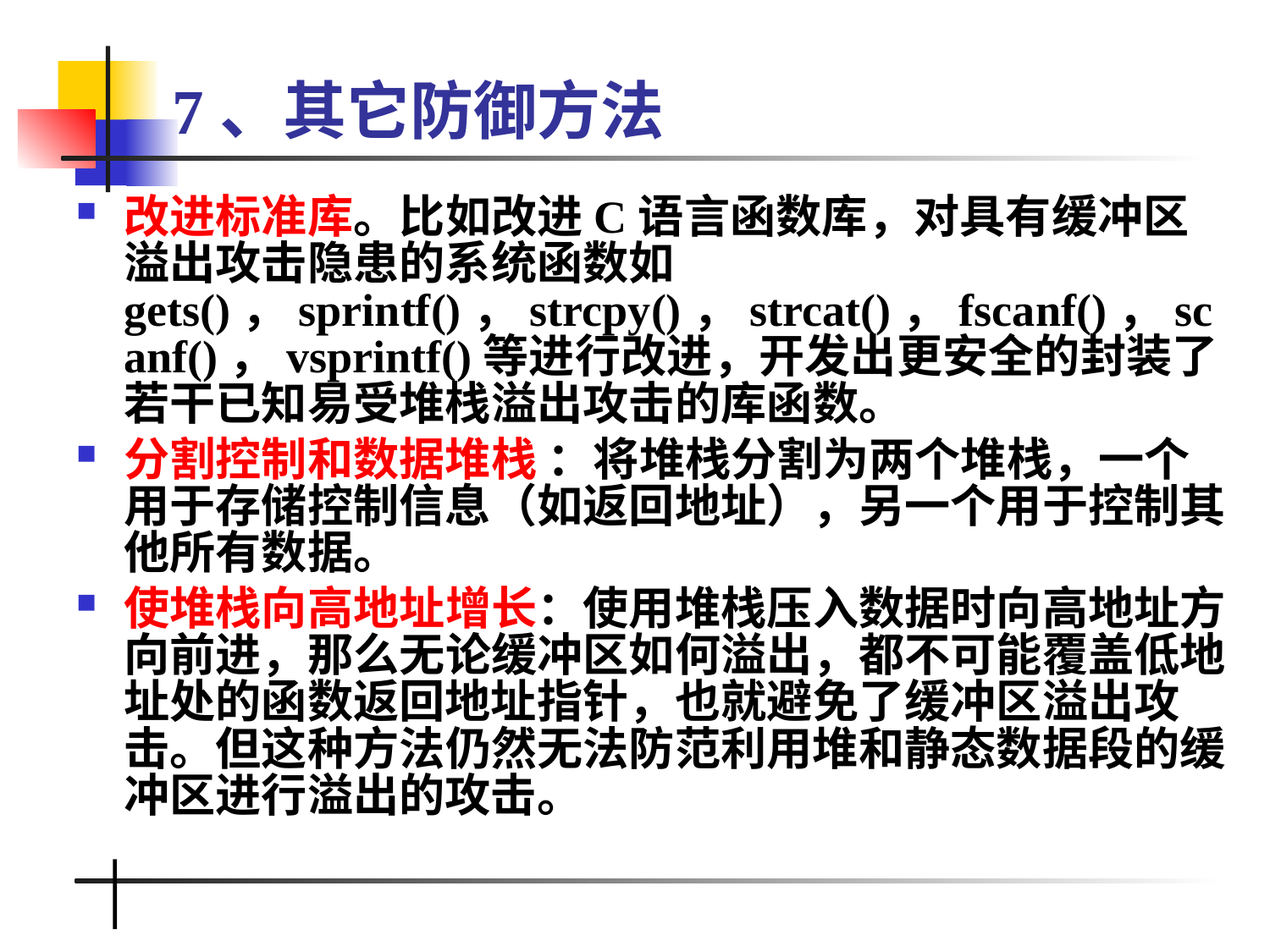

# 7、其它防御方法
改进标准库。比如改进C语言函数库，对具有缓冲区溢出攻击隐患的系统函数如gets()，sprintf()，strcpy()，strcat()，fscanf()，scanf()，vsprintf()等进行改进，开发出更安全的封装了若干已知易受堆栈溢出攻击的库函数。
分割控制和数据堆栈 ：将堆栈分割为两个堆栈，一个用于存储控制信息（如返回地址），另一个用于控制其他所有数据。
使堆栈向高地址增长：使用堆栈压入数据时向高地址方向前进，那么无论缓冲区如何溢出，都不可能覆盖低地址处的函数返回地址指针，也就避免了缓冲区溢出攻击。但这种方法仍然无法防范利用堆和静态数据段的缓冲区进行溢出的攻击。